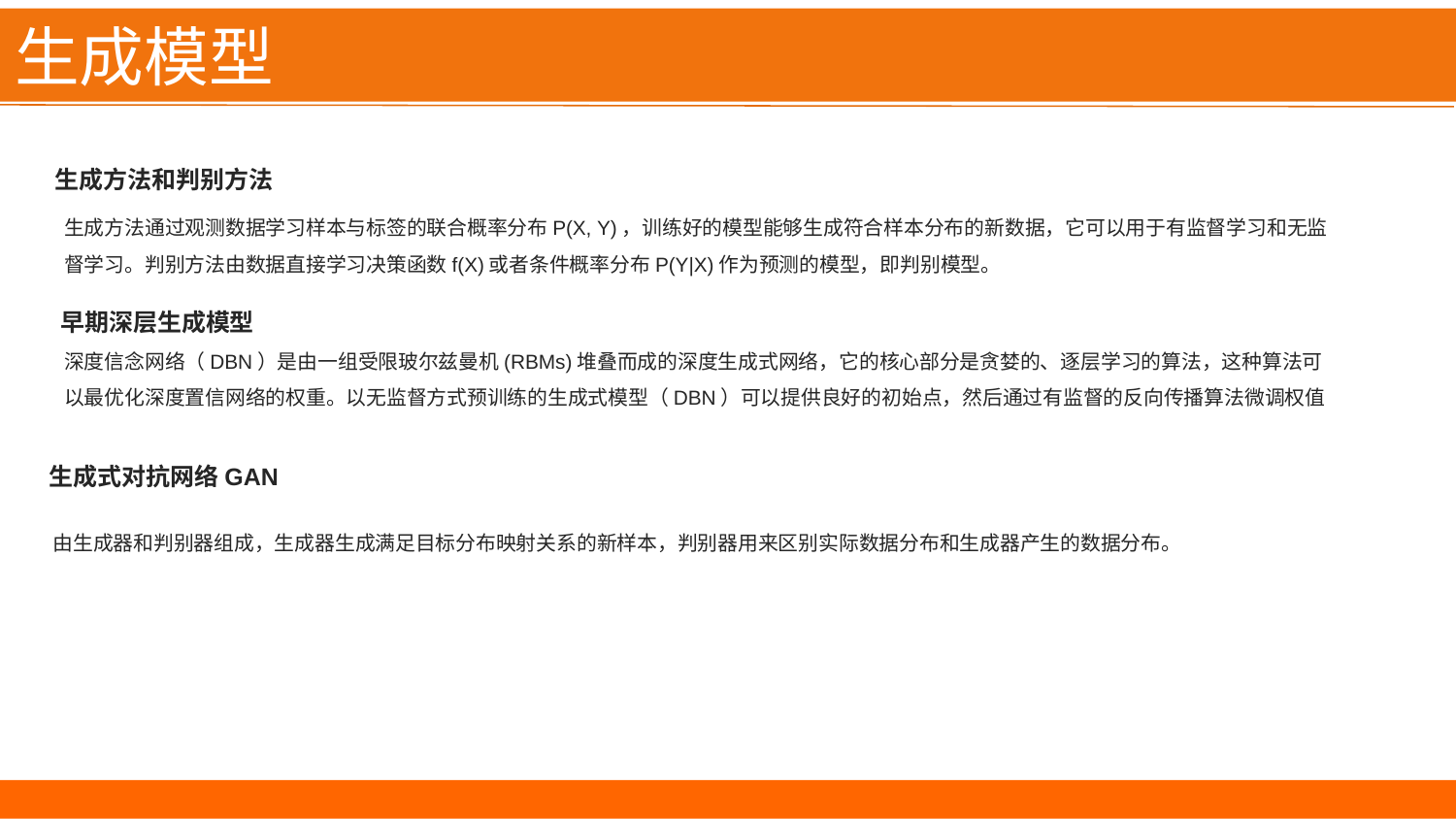

# 生成模型
生成方法和判别方法
生成方法通过观测数据学习样本与标签的联合概率分布P(X, Y)，训练好的模型能够生成符合样本分布的新数据，它可以用于有监督学习和无监督学习。判别方法由数据直接学习决策函数f(X)或者条件概率分布P(Y|X)作为预测的模型，即判别模型。
早期深层生成模型
深度信念网络（DBN）是由一组受限玻尔兹曼机(RBMs)堆叠而成的深度生成式网络，它的核心部分是贪婪的、逐层学习的算法，这种算法可以最优化深度置信网络的权重。以无监督方式预训练的生成式模型（DBN）可以提供良好的初始点，然后通过有监督的反向传播算法微调权值
生成式对抗网络GAN
由生成器和判别器组成，生成器生成满足目标分布映射关系的新样本，判别器用来区别实际数据分布和生成器产生的数据分布。